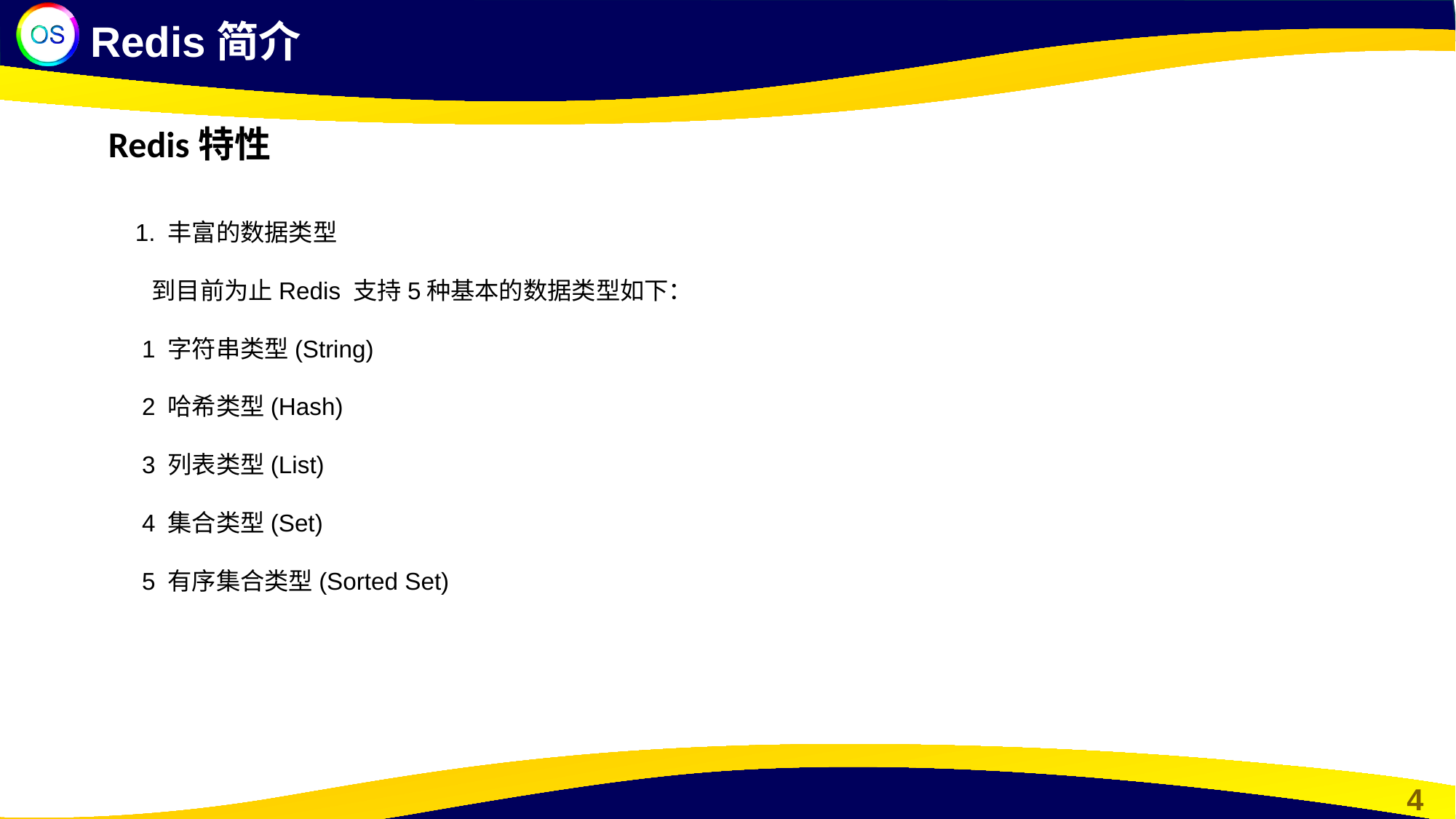

Redis简介
Redis特性
1. 丰富的数据类型
  到目前为止Redis 支持5种基本的数据类型如下：
 1 字符串类型(String)
 2 哈希类型(Hash)
 3 列表类型(List)
 4 集合类型(Set)
 5 有序集合类型(Sorted Set)